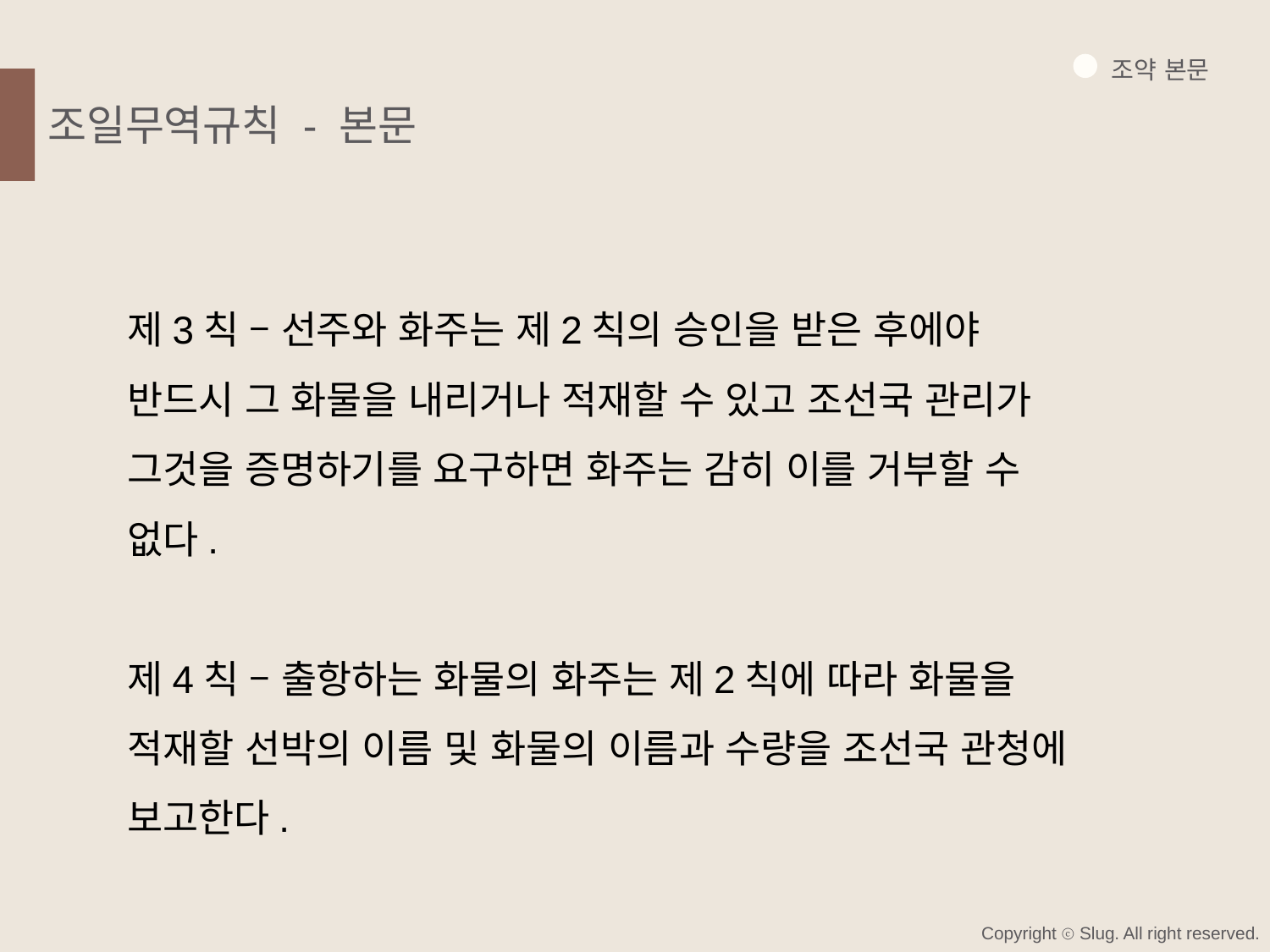

조약 본문

조일무역규칙 - 본문
제3칙 – 선주와 화주는 제2칙의 승인을 받은 후에야 반드시 그 화물을 내리거나 적재할 수 있고 조선국 관리가 그것을 증명하기를 요구하면 화주는 감히 이를 거부할 수 없다.

제4칙 – 출항하는 화물의 화주는 제2칙에 따라 화물을 적재할 선박의 이름 및 화물의 이름과 수량을 조선국 관청에 보고한다.